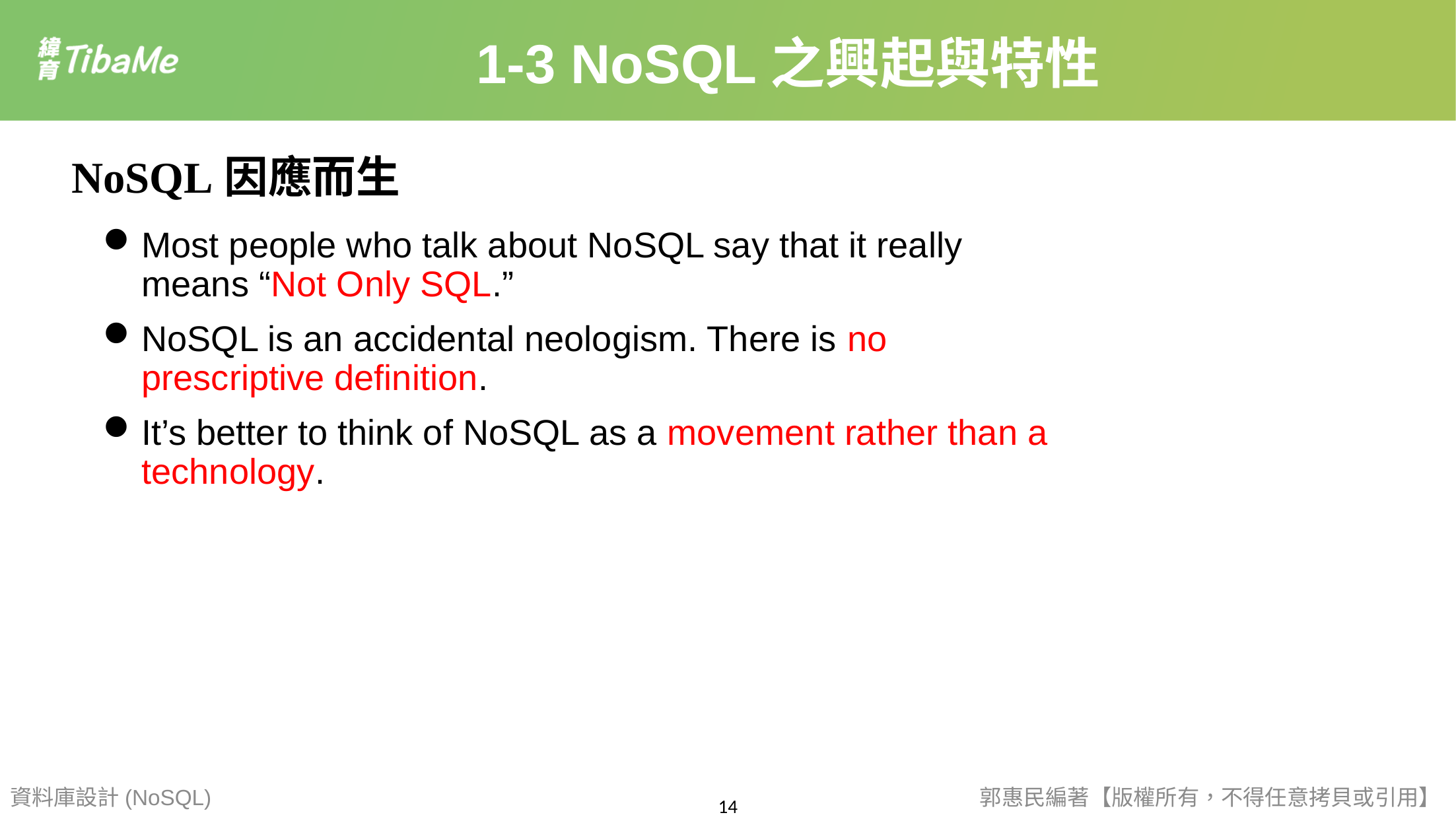

1-3 NoSQL之興起與特性
NoSQL因應而生

Most people who talk about NoSQL say that it really means “Not Only SQL.”
NoSQL is an accidental neologism. There is no prescriptive definition.
It’s better to think of NoSQL as a movement rather than a technology.

資料庫設計(NoSQL)
郭惠民編著【版權所有，不得任意拷貝或引用】